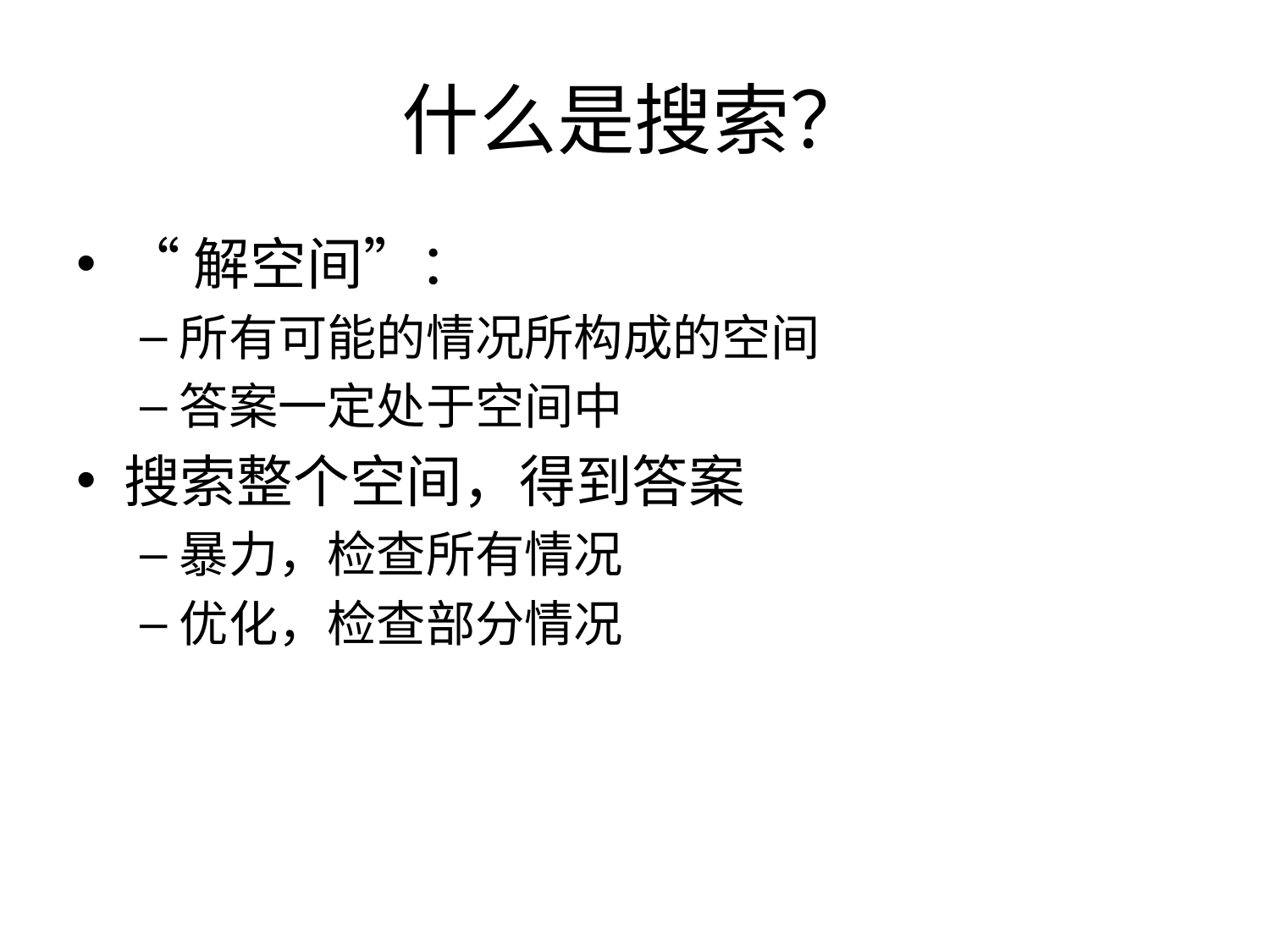

# 什么是搜索？
“解空间”：
所有可能的情况所构成的空间
答案一定处于空间中
搜索整个空间，得到答案
暴力，检查所有情况
优化，检查部分情况